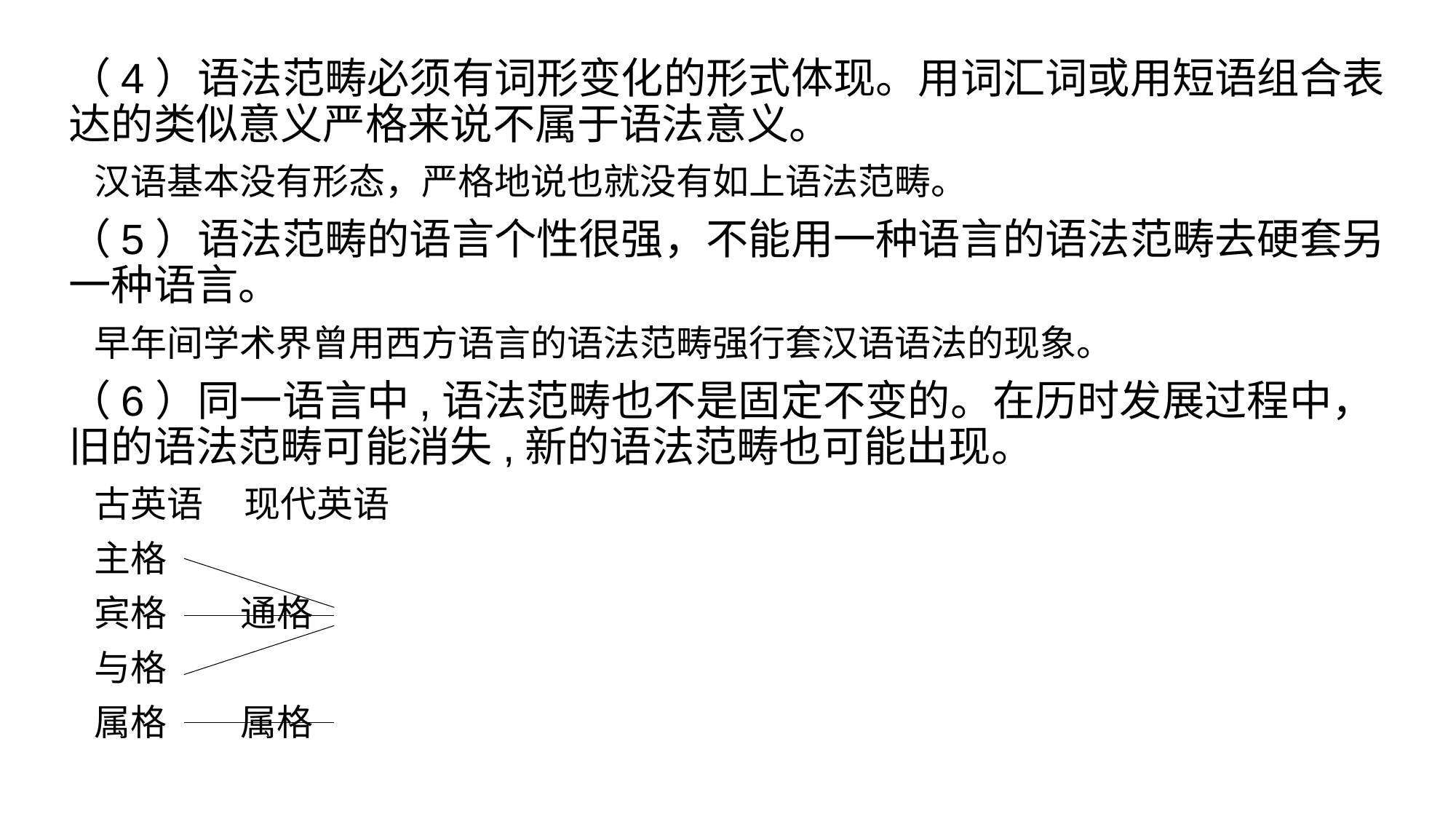

（4）语法范畴必须有词形变化的形式体现。用词汇词或用短语组合表达的类似意义严格来说不属于语法意义。
  汉语基本没有形态，严格地说也就没有如上语法范畴。
（5）语法范畴的语言个性很强，不能用一种语言的语法范畴去硬套另一种语言。
  早年间学术界曾用西方语言的语法范畴强行套汉语语法的现象。
（6）同一语言中,语法范畴也不是固定不变的。在历时发展过程中，旧的语法范畴可能消失,新的语法范畴也可能出现。
  古英语     现代英语
  主格
  宾格         通格
  与格
  属格         属格